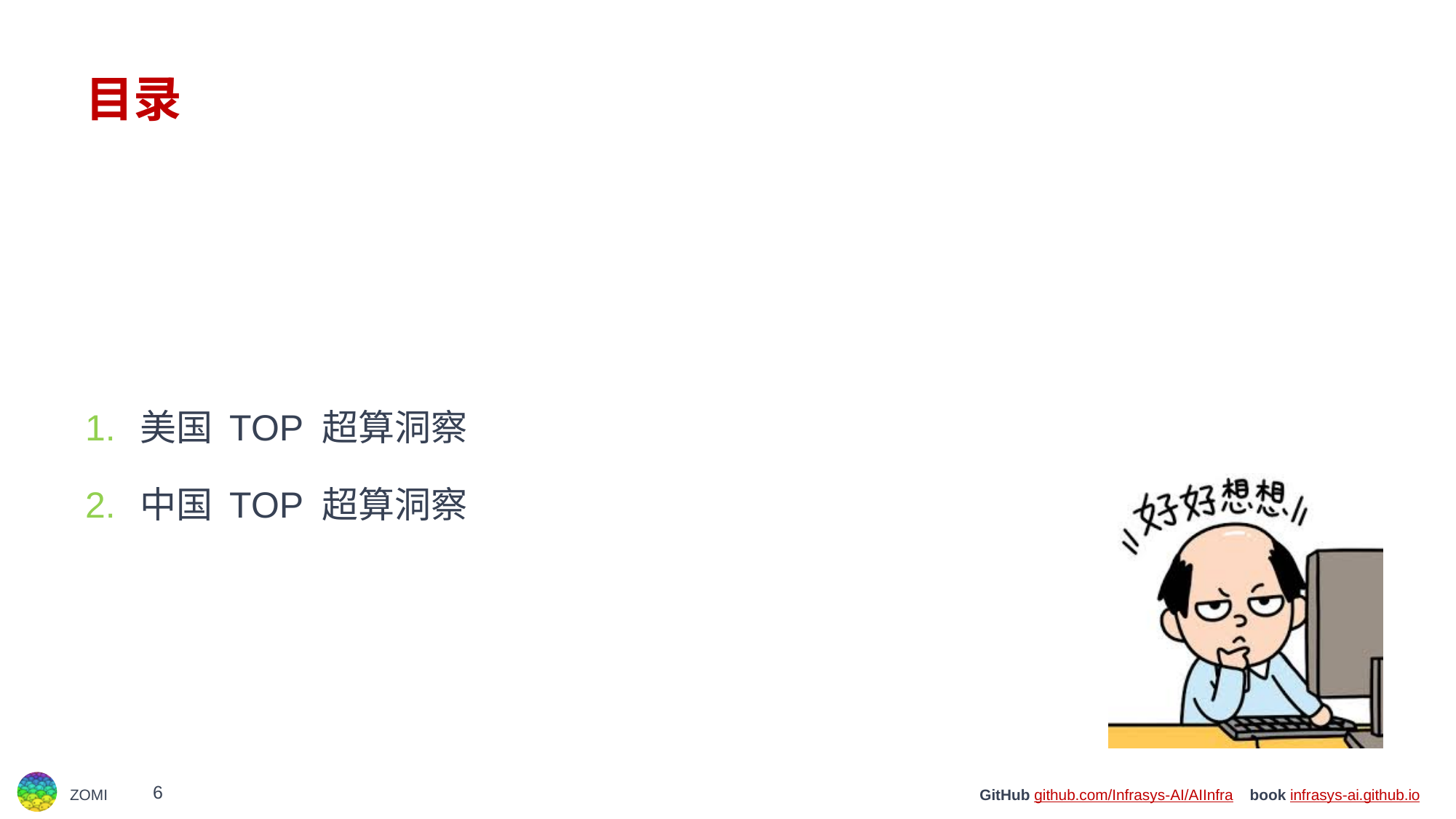

# 目录
美国 TOP 超算洞察
中国 TOP 超算洞察